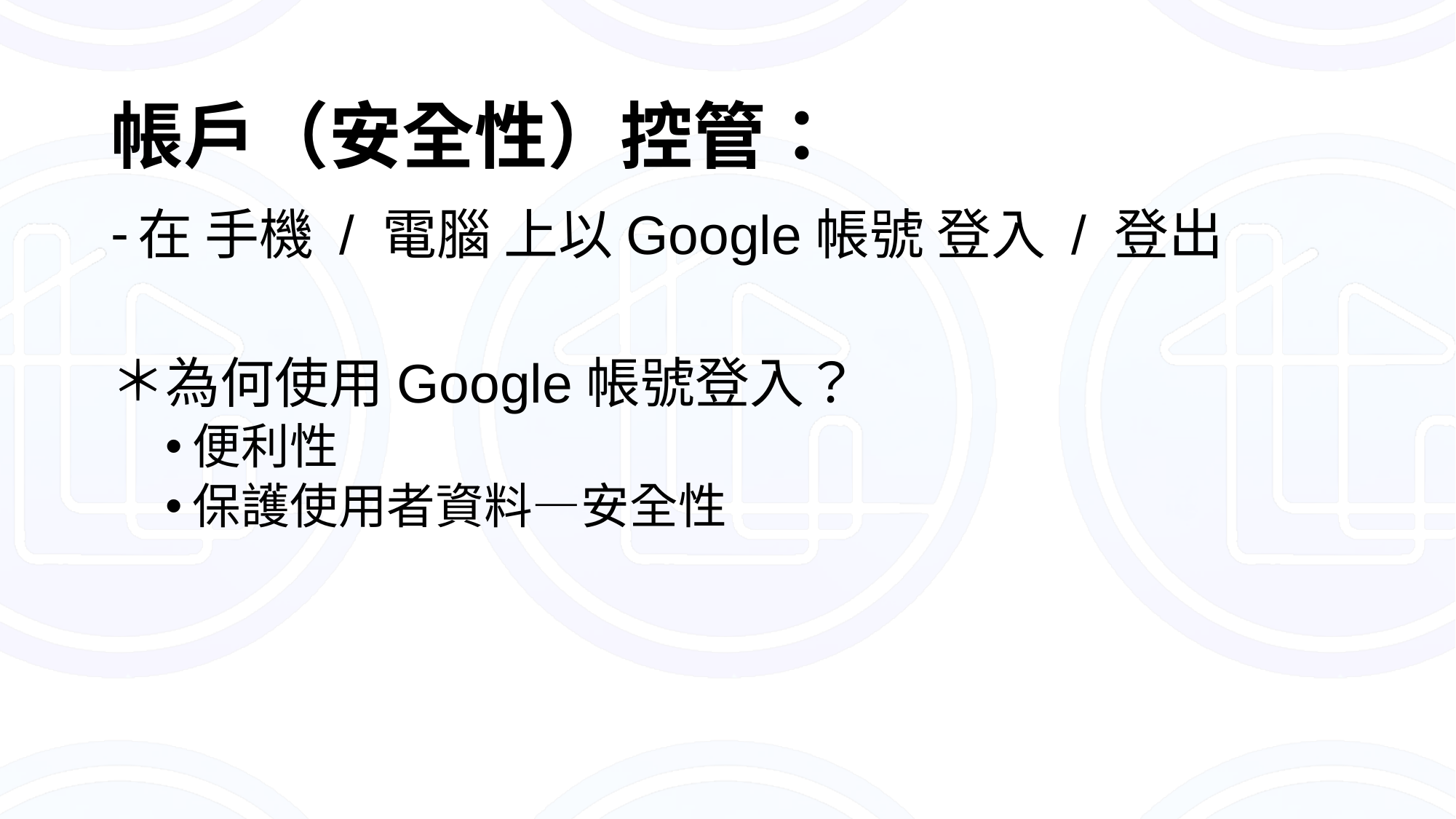

# 帳戶（安全性）控管：
在 手機 / 電腦 上以Google帳號 登入 / 登出

為何使用Google帳號登入？
便利性
保護使用者資料—安全性